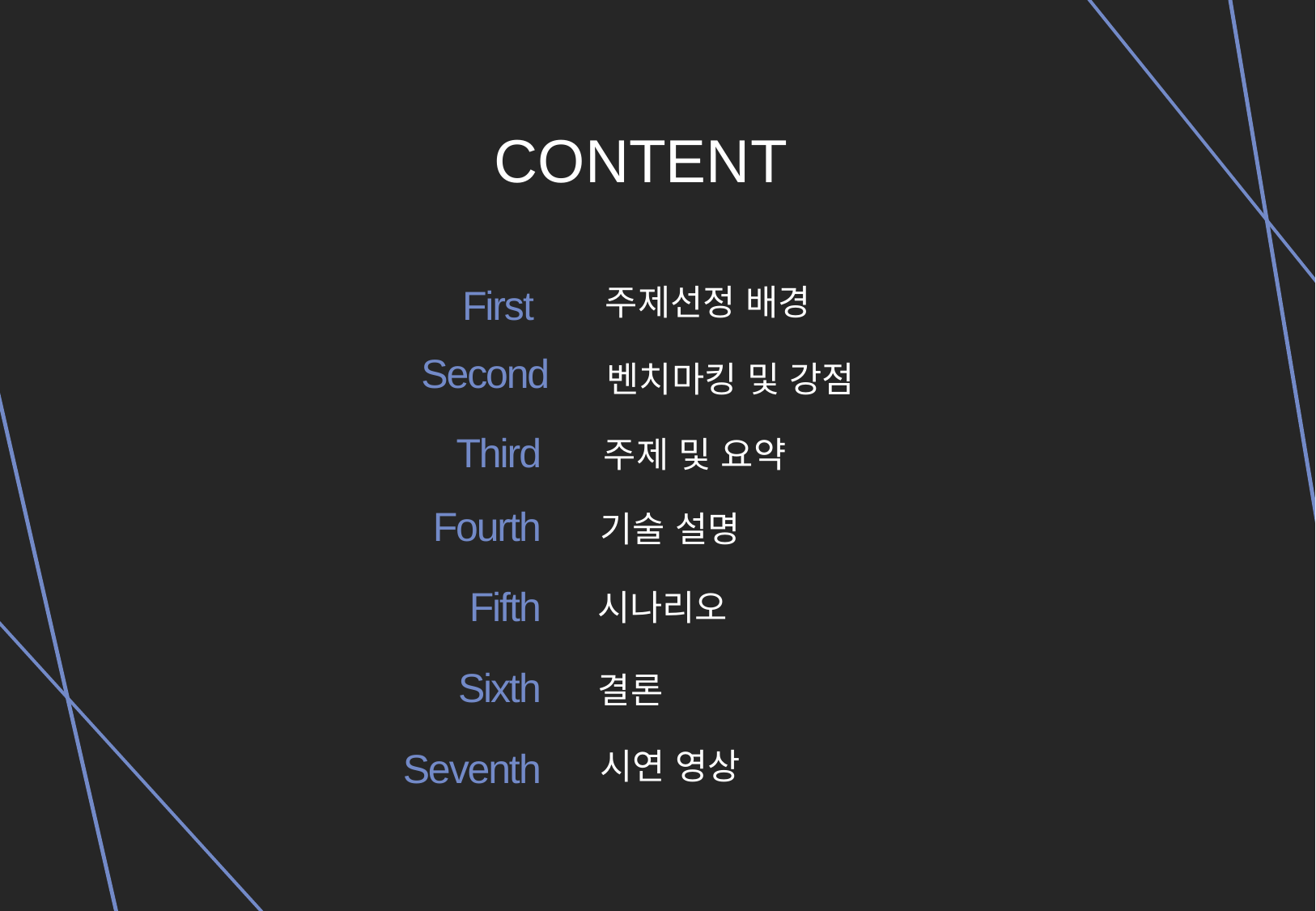

CONTENT
First
주제선정 배경
Second
벤치마킹 및 강점
Third
주제 및 요약

Fourth
기술 설명
Fifth
시나리오
Sixth
결론
Seventh
시연 영상